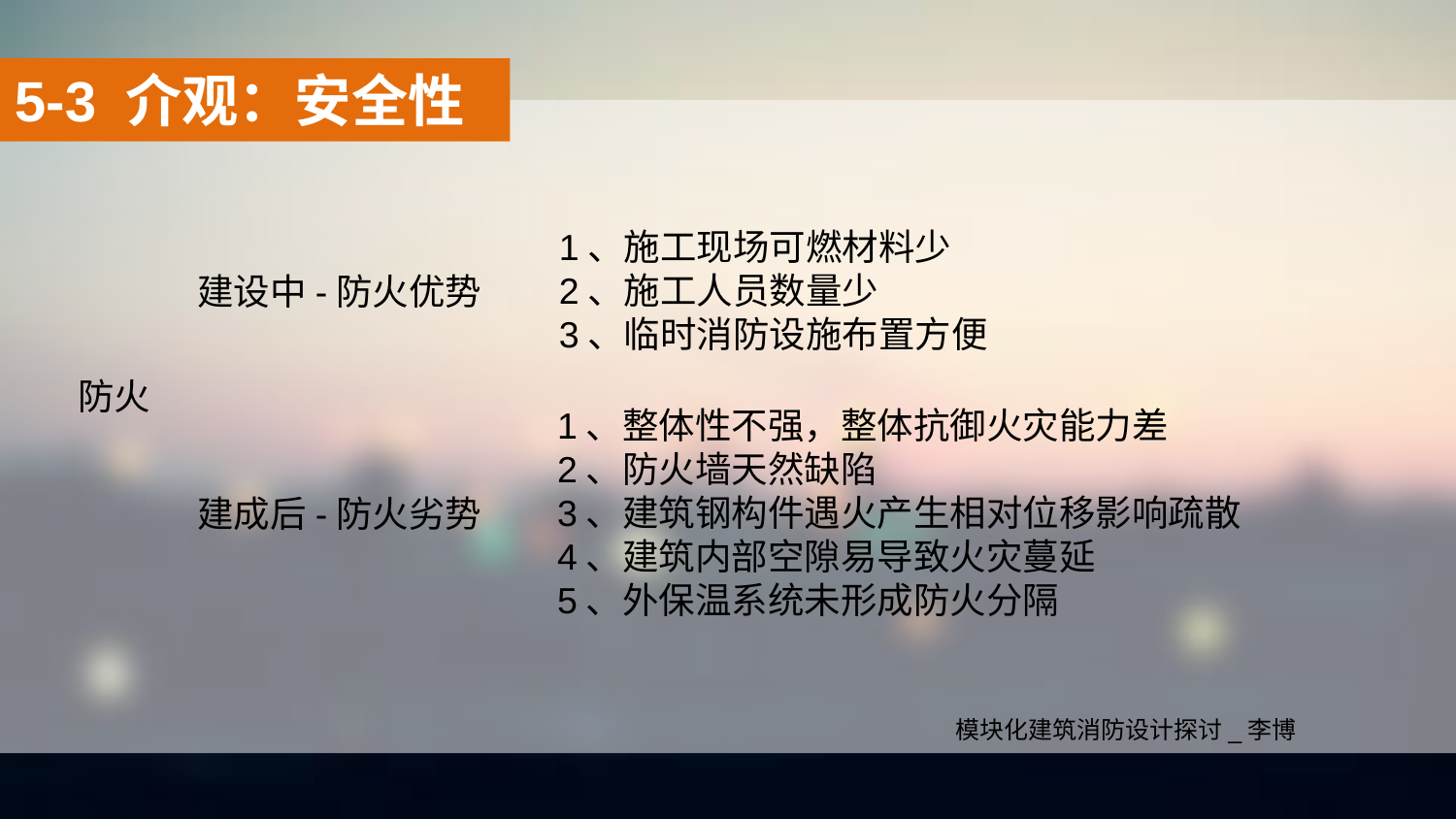

5-3 介观：安全性
1、施工现场可燃材料少
2、施工人员数量少
3、临时消防设施布置方便
建设中-防火优势
防火
1、整体性不强，整体抗御火灾能力差
2、防火墙天然缺陷
3、建筑钢构件遇火产生相对位移影响疏散
4、建筑内部空隙易导致火灾蔓延
5、外保温系统未形成防火分隔
建成后-防火劣势
模块化建筑消防设计探讨_李博